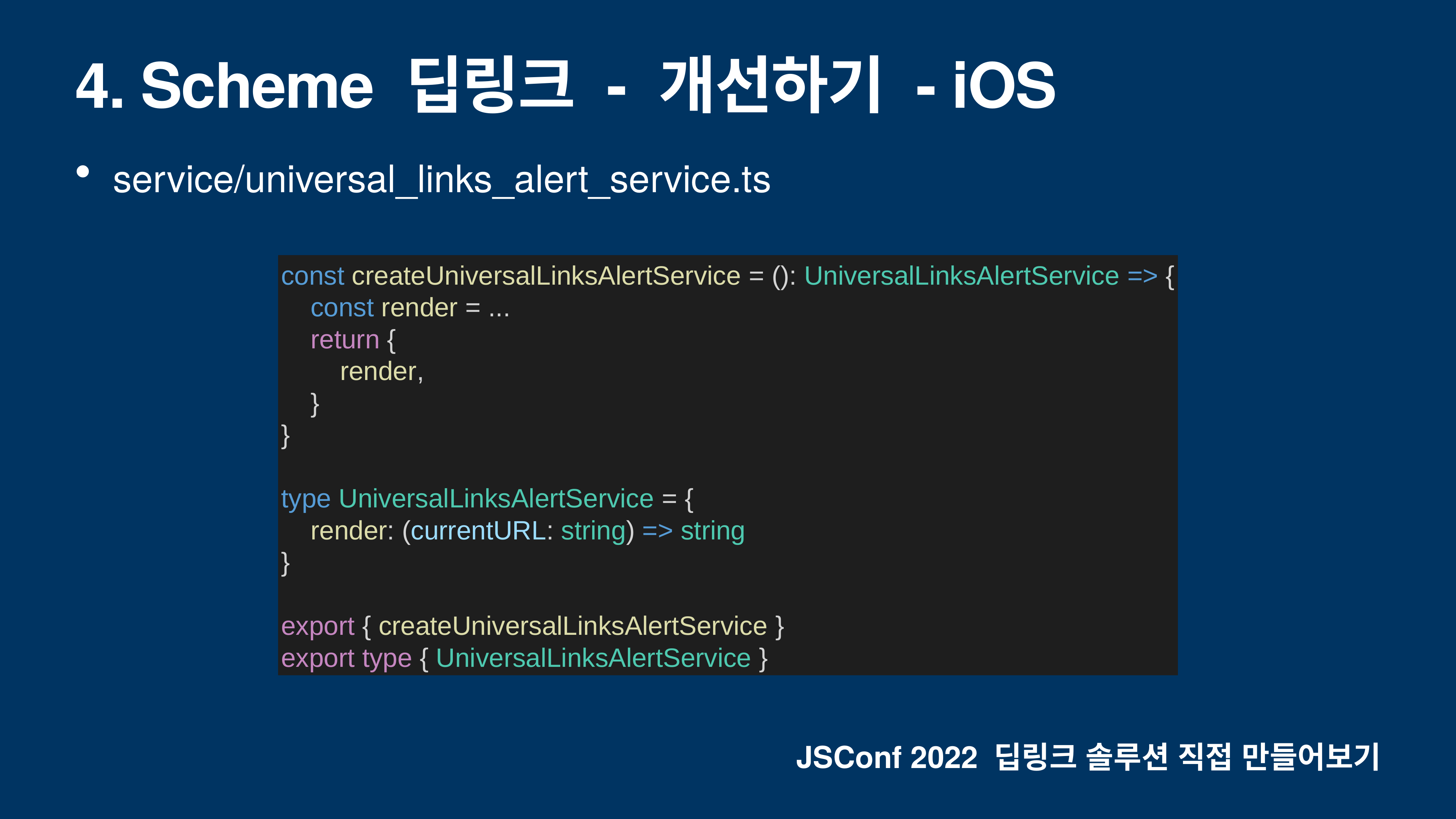

# 4. Scheme 딥링크 - 개선하기 - iOS
service/universal_links_alert_service.ts
const createUniversalLinksAlertService = (): UniversalLinksAlertService => {
    const render = ...
    return {
        render,
    }
}

type UniversalLinksAlertService = {
    render: (currentURL: string) => string
}

export { createUniversalLinksAlertService }
export type { UniversalLinksAlertService }
JSConf 2022 딥링크 솔루션 직접 만들어보기